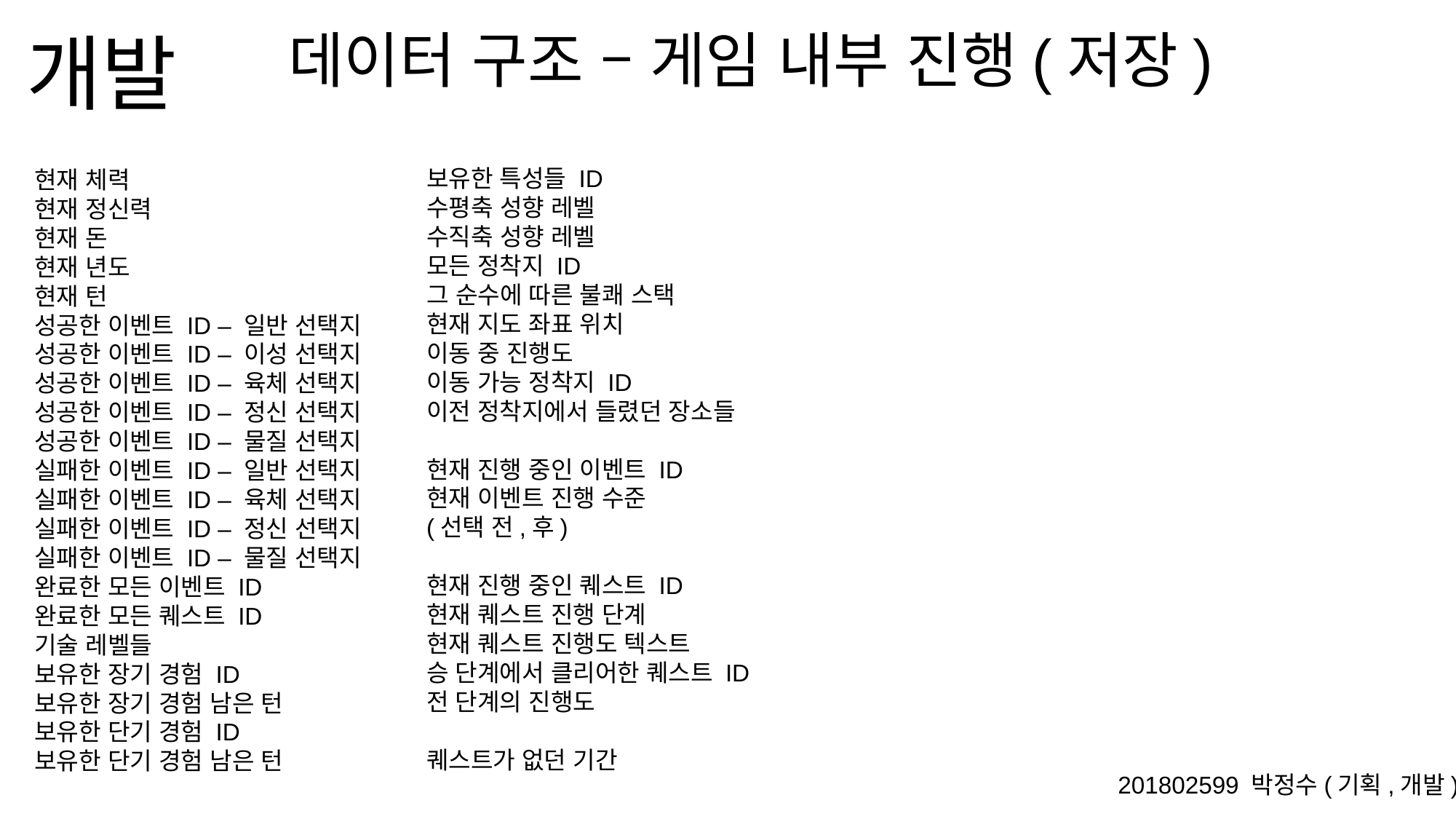

데이터 구조 – 게임 내부 진행(저장)
보유한 특성들 ID
수평축 성향 레벨
수직축 성향 레벨
모든 정착지 ID
그 순수에 따른 불쾌 스택
현재 지도 좌표 위치
이동 중 진행도
이동 가능 정착지 ID
이전 정착지에서 들렸던 장소들

현재 진행 중인 이벤트 ID
현재 이벤트 진행 수준
(선택 전,후)

현재 진행 중인 퀘스트 ID
현재 퀘스트 진행 단계
현재 퀘스트 진행도 텍스트
승 단계에서 클리어한 퀘스트 ID
전 단계의 진행도

퀘스트가 없던 기간
현재 체력
현재 정신력
현재 돈
현재 년도
현재 턴
성공한 이벤트 ID – 일반 선택지
성공한 이벤트 ID – 이성 선택지
성공한 이벤트 ID – 육체 선택지
성공한 이벤트 ID – 정신 선택지
성공한 이벤트 ID – 물질 선택지
실패한 이벤트 ID – 일반 선택지
실패한 이벤트 ID – 육체 선택지
실패한 이벤트 ID – 정신 선택지
실패한 이벤트 ID – 물질 선택지
완료한 모든 이벤트 ID
완료한 모든 퀘스트 ID
기술 레벨들
보유한 장기 경험 ID
보유한 장기 경험 남은 턴
보유한 단기 경험 ID
보유한 단기 경험 남은 턴